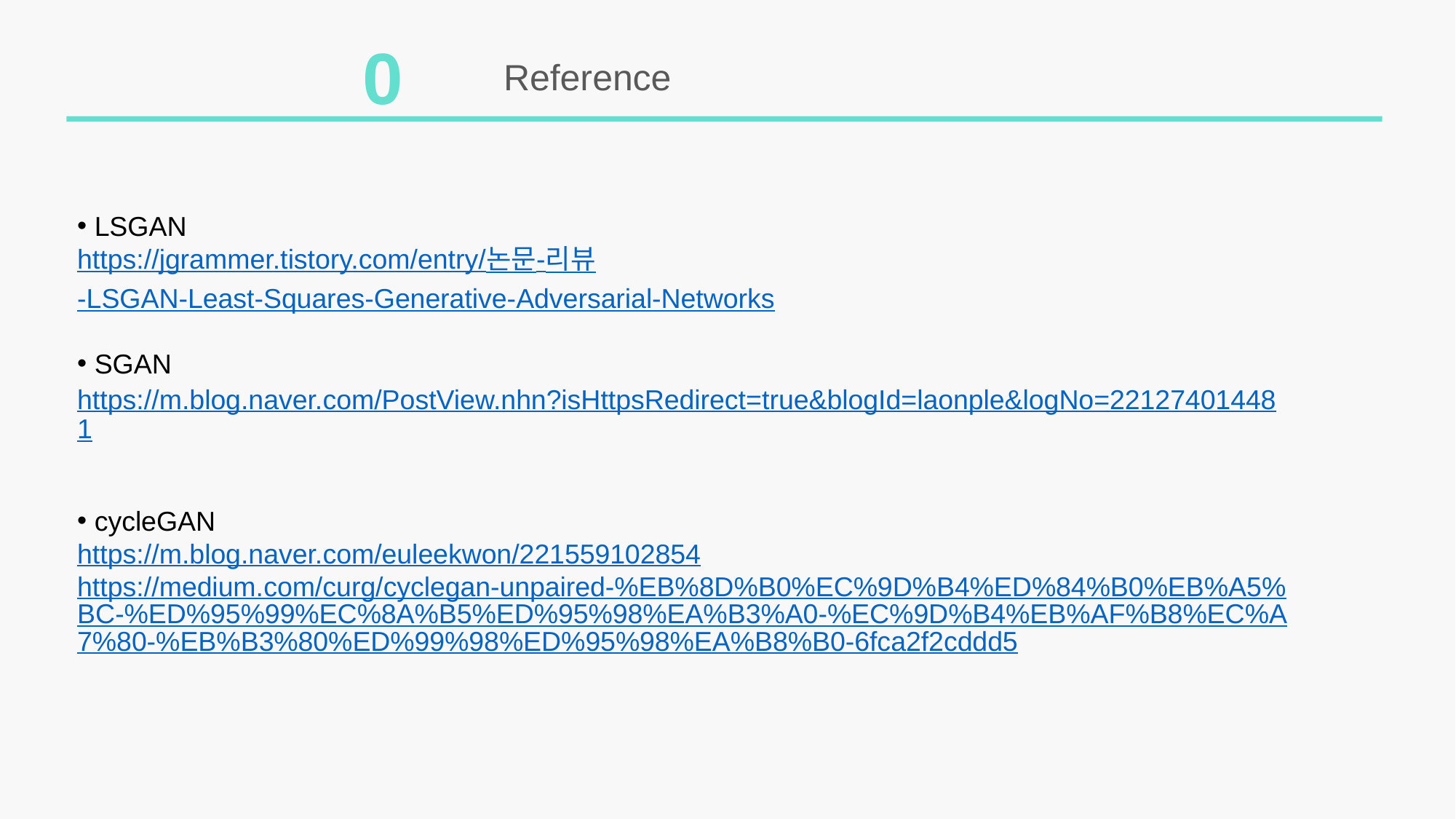

0
Reference

 LSGAN
https://jgrammer.tistory.com/entry/논문-리뷰-LSGAN-Least-Squares-Generative-Adversarial-Networks

 SGAN
https://m.blog.naver.com/PostView.nhn?isHttpsRedirect=true&blogId=laonple&logNo=221274014481

 cycleGAN
https://m.blog.naver.com/euleekwon/221559102854
https://medium.com/curg/cyclegan-unpaired-%EB%8D%B0%EC%9D%B4%ED%84%B0%EB%A5%BC-%ED%95%99%EC%8A%B5%ED%95%98%EA%B3%A0-%EC%9D%B4%EB%AF%B8%EC%A7%80-%EB%B3%80%ED%99%98%ED%95%98%EA%B8%B0-6fca2f2cddd5